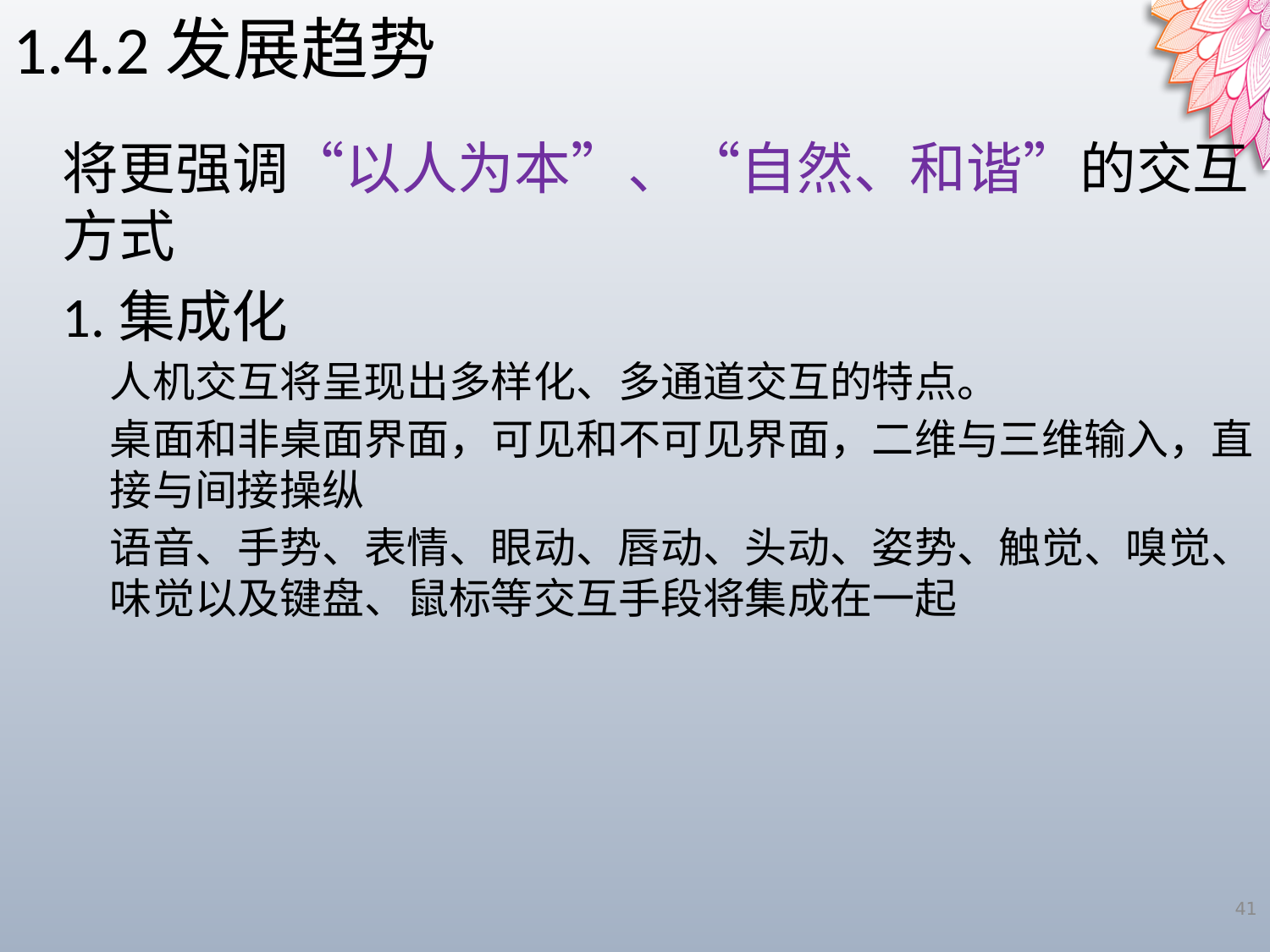

1.4.2发展趋势
将更强调“以人为本”、“自然、和谐”的交互方式
1.集成化
人机交互将呈现出多样化、多通道交互的特点。
桌面和非桌面界面，可见和不可见界面，二维与三维输入，直接与间接操纵
语音、手势、表情、眼动、唇动、头动、姿势、触觉、嗅觉、味觉以及键盘、鼠标等交互手段将集成在一起

41